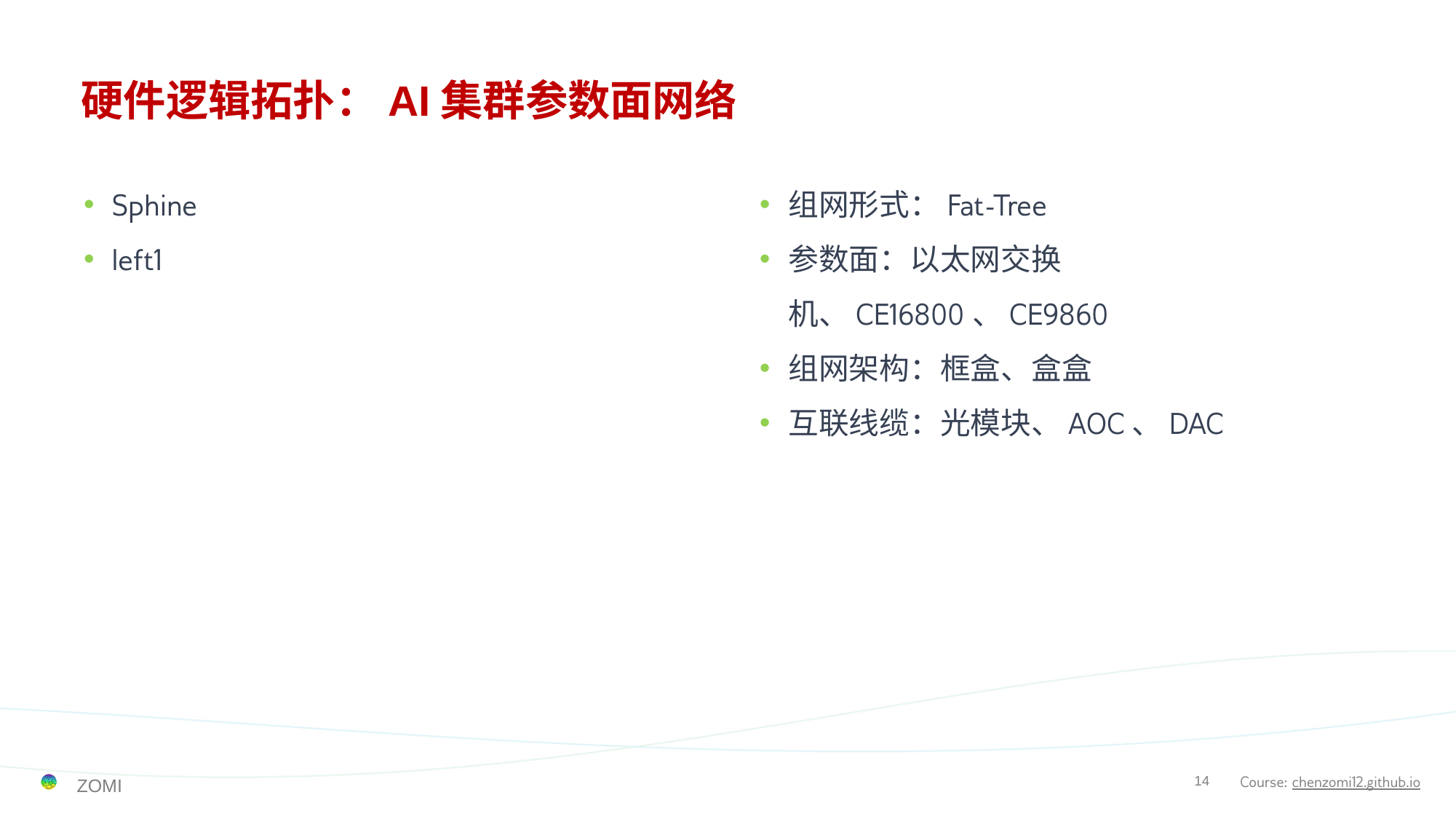

# 硬件逻辑拓扑：AI集群参数面网络
Sphine
left1
组网形式：Fat-Tree
参数面：以太网交换机、CE16800、CE9860
组网架构：框盒、盒盒
互联线缆：光模块、AOC、DAC